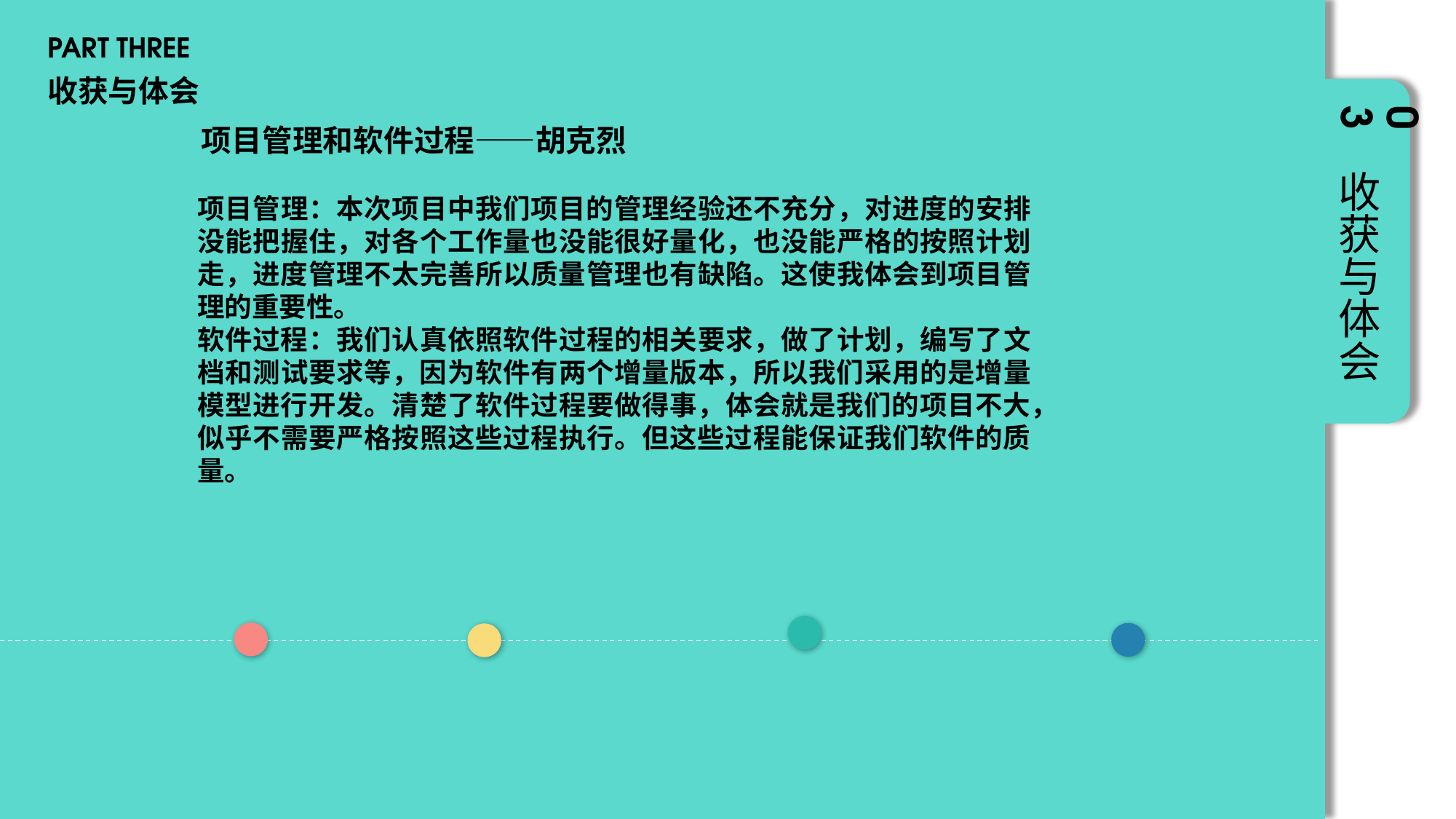

PART THREE
收获与体会
03
项目管理和软件过程——胡克烈
收获与体会
项目管理：本次项目中我们项目的管理经验还不充分，对进度的安排没能把握住，对各个工作量也没能很好量化，也没能严格的按照计划走，进度管理不太完善所以质量管理也有缺陷。这使我体会到项目管理的重要性。
软件过程：我们认真依照软件过程的相关要求，做了计划，编写了文档和测试要求等，因为软件有两个增量版本，所以我们采用的是增量模型进行开发。清楚了软件过程要做得事，体会就是我们的项目不大，似乎不需要严格按照这些过程执行。但这些过程能保证我们软件的质量。